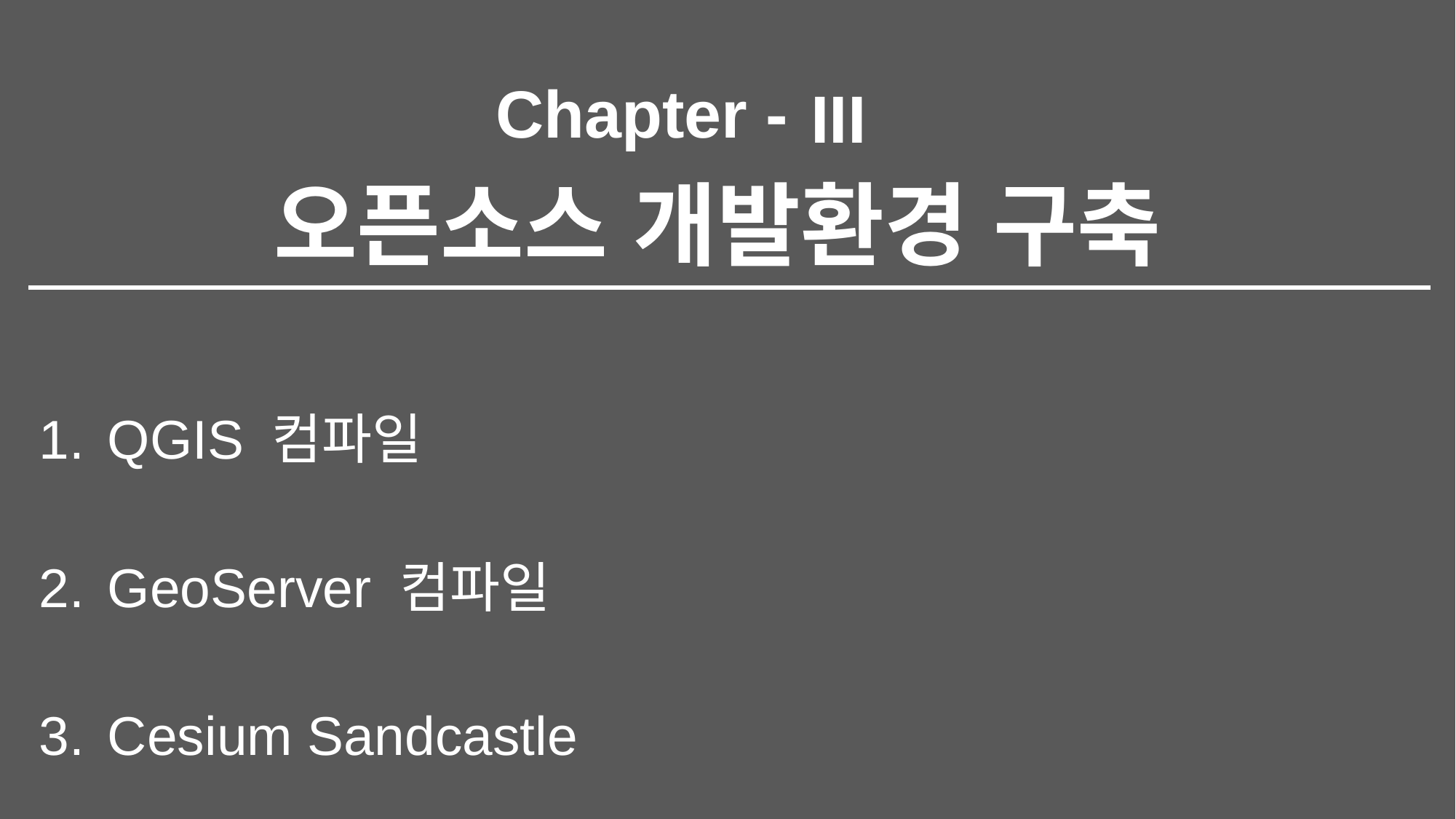

III
# 오픈소스 개발환경 구축

QGIS 컴파일

GeoServer 컴파일

Cesium Sandcastle